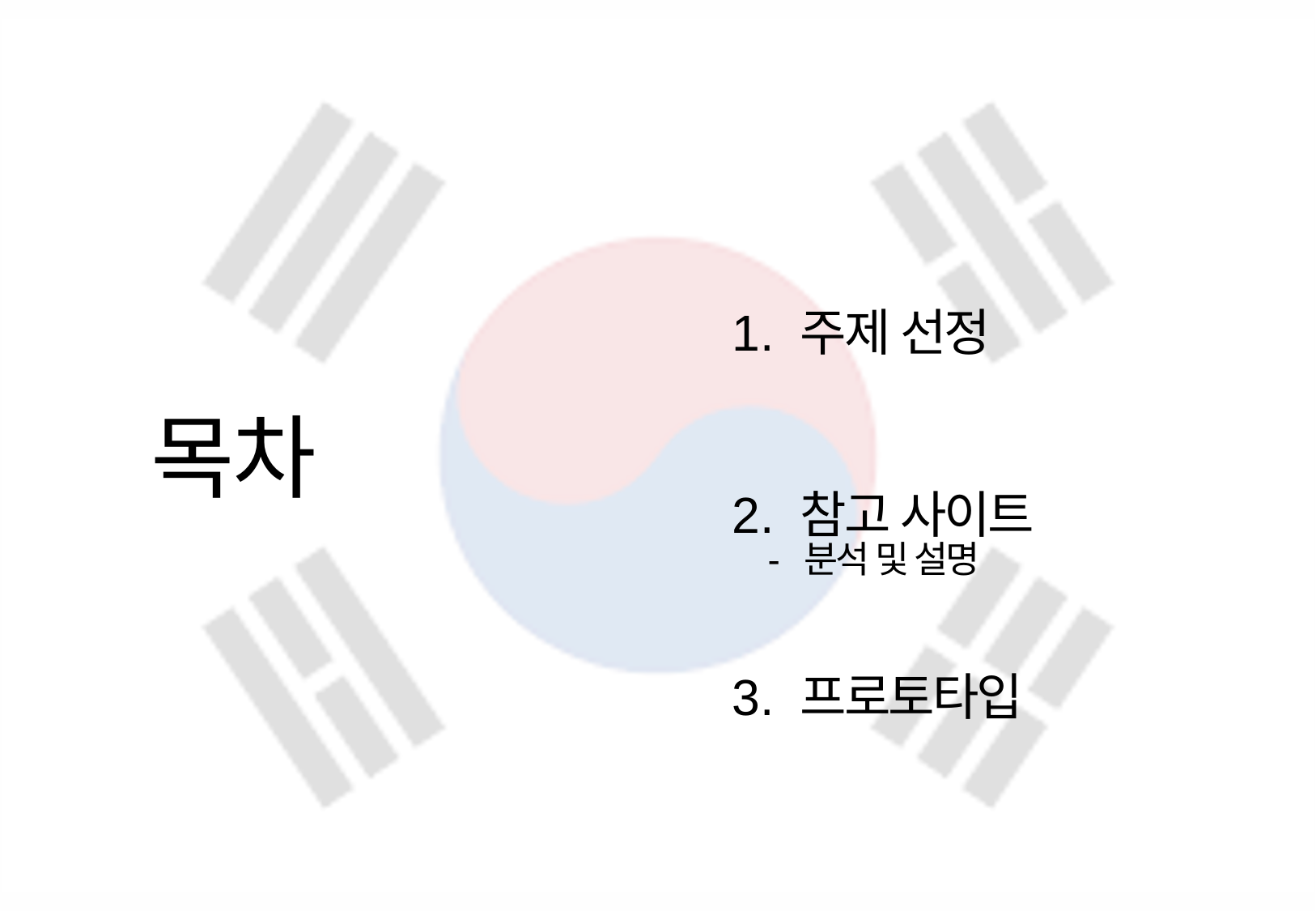

주제 선정
참고 사이트
프로토타입
목차
-  분석 및 설명